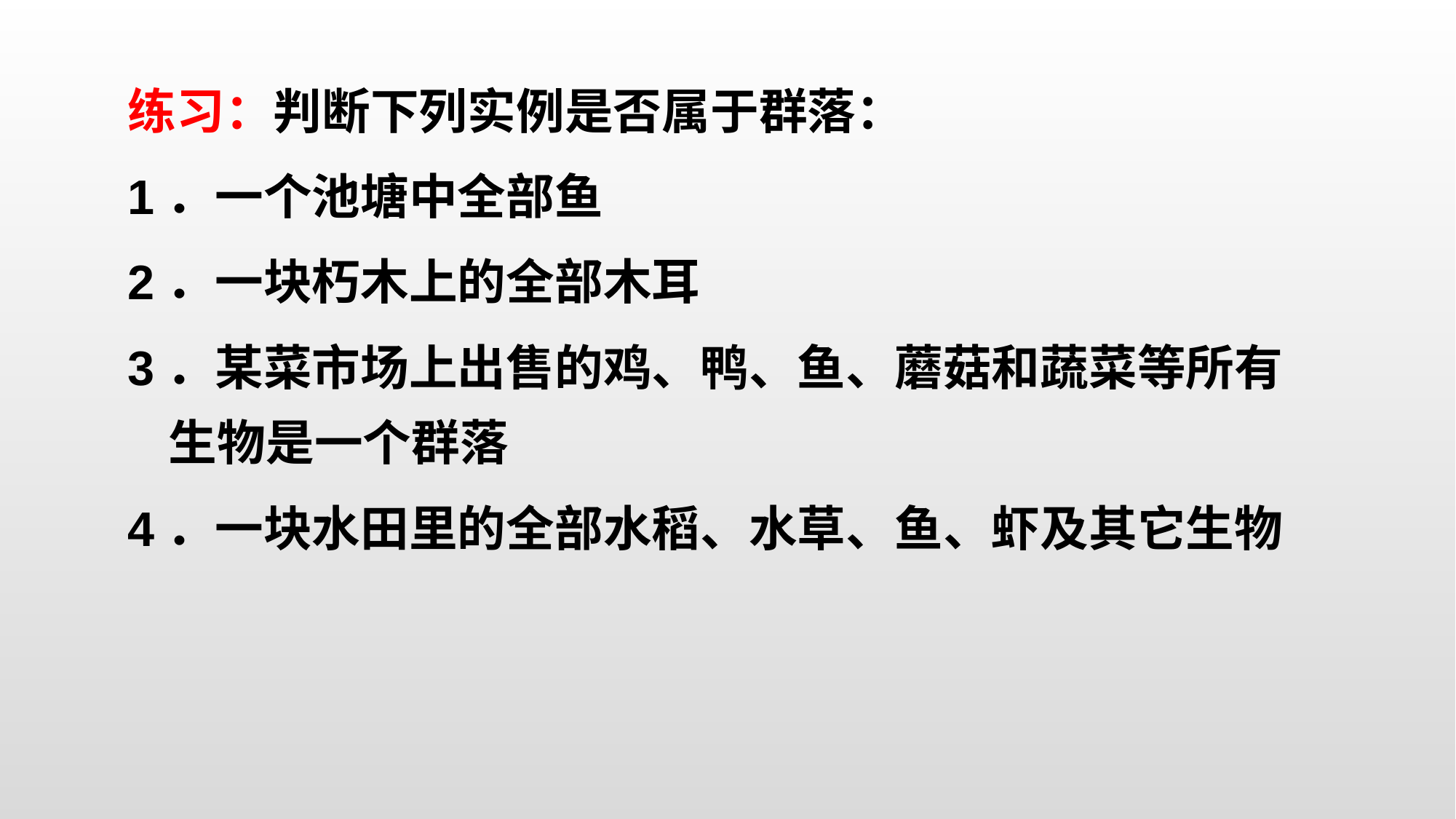

练习：判断下列实例是否属于群落：
1．一个池塘中全部鱼
2．一块朽木上的全部木耳
3．某菜市场上出售的鸡、鸭、鱼、蘑菇和蔬菜等所有生物是一个群落
4．一块水田里的全部水稻、水草、鱼、虾及其它生物